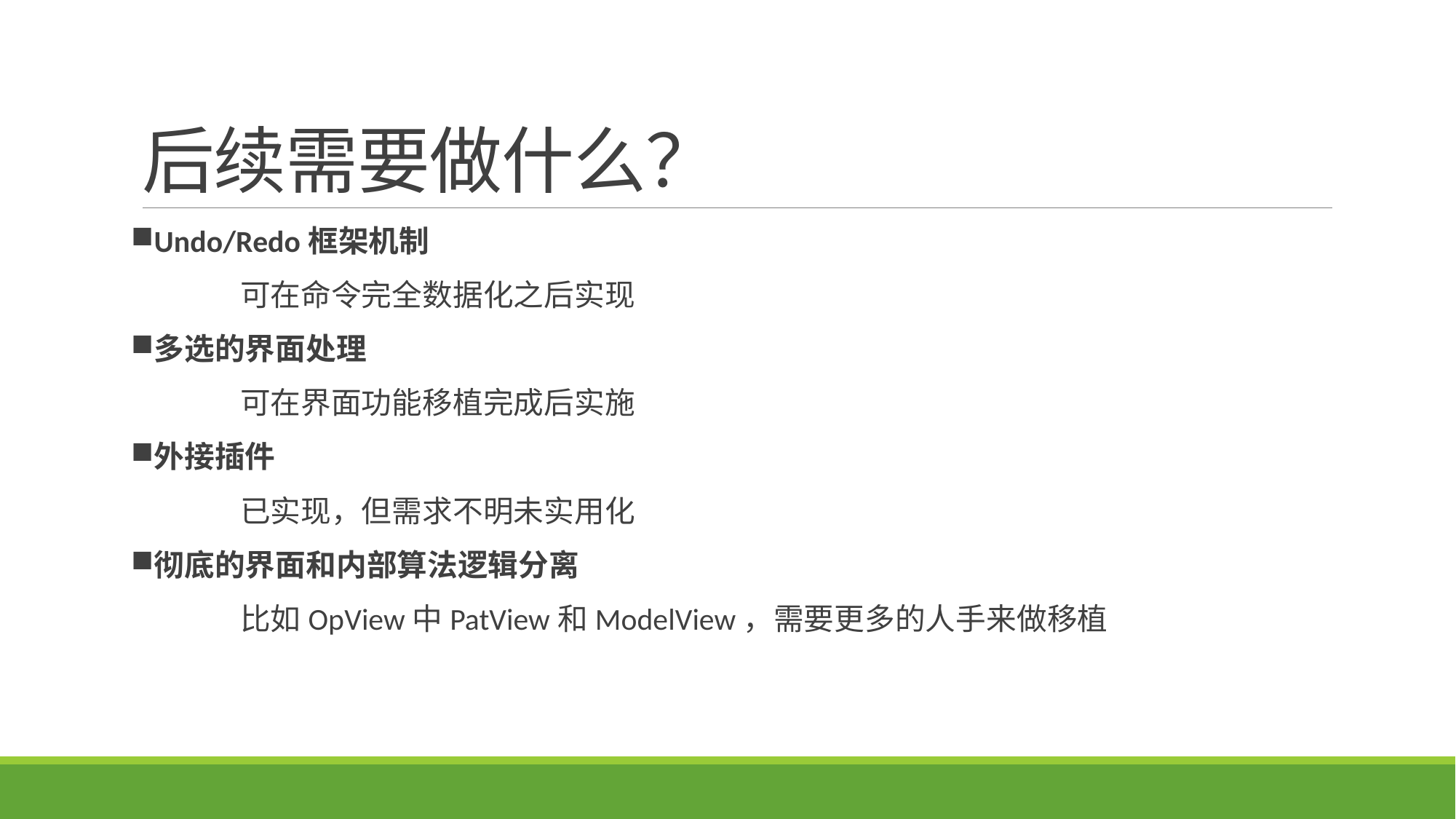

# 后续需要做什么？
Undo/Redo框架机制
	可在命令完全数据化之后实现
多选的界面处理
	可在界面功能移植完成后实施
外接插件
	已实现，但需求不明未实用化
彻底的界面和内部算法逻辑分离
	比如OpView中PatView和ModelView，需要更多的人手来做移植